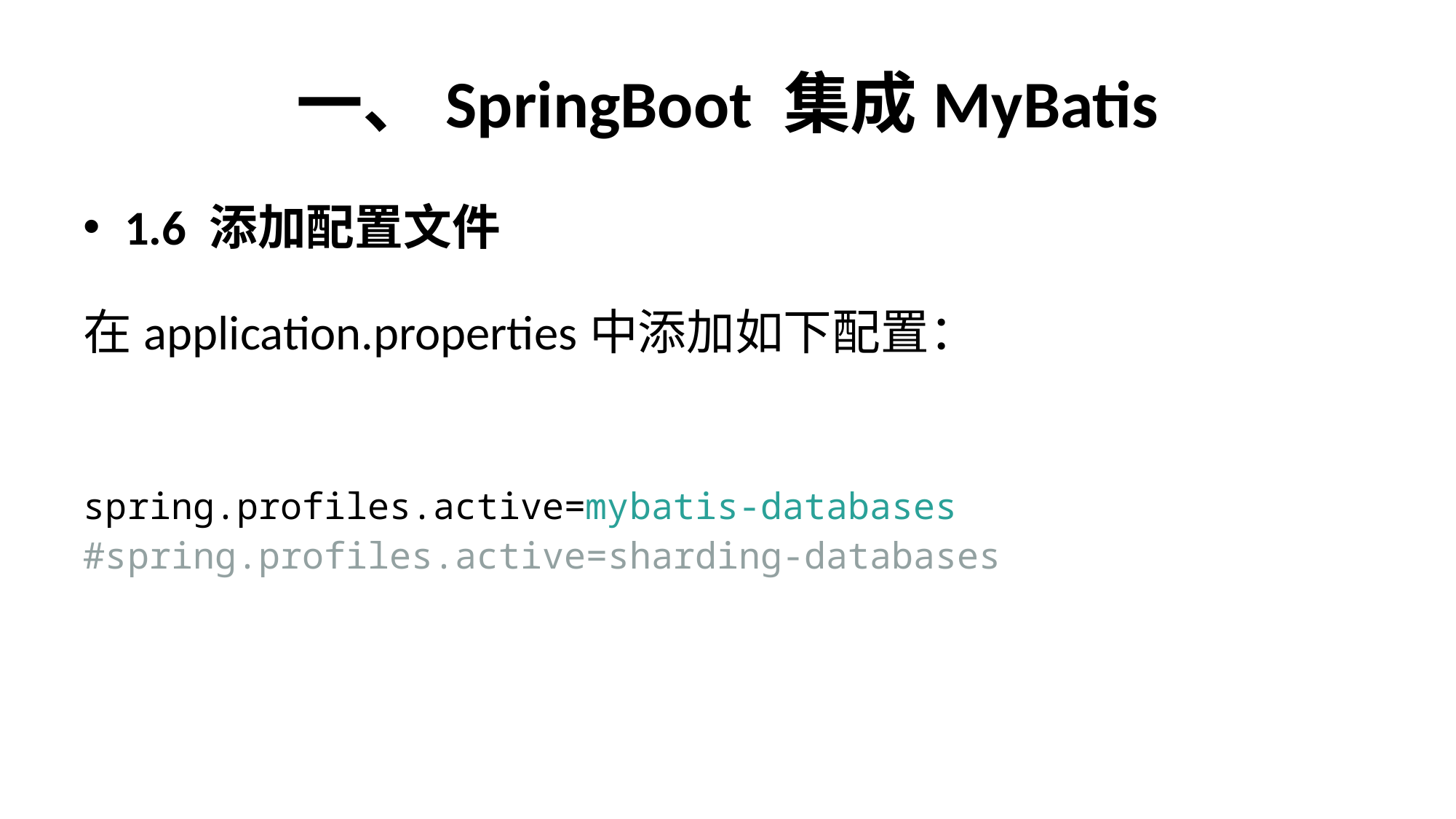

# 一、SpringBoot 集成MyBatis
1.6 添加配置文件
在application.properties中添加如下配置：

spring.profiles.active=mybatis-databases
#spring.profiles.active=sharding-databases